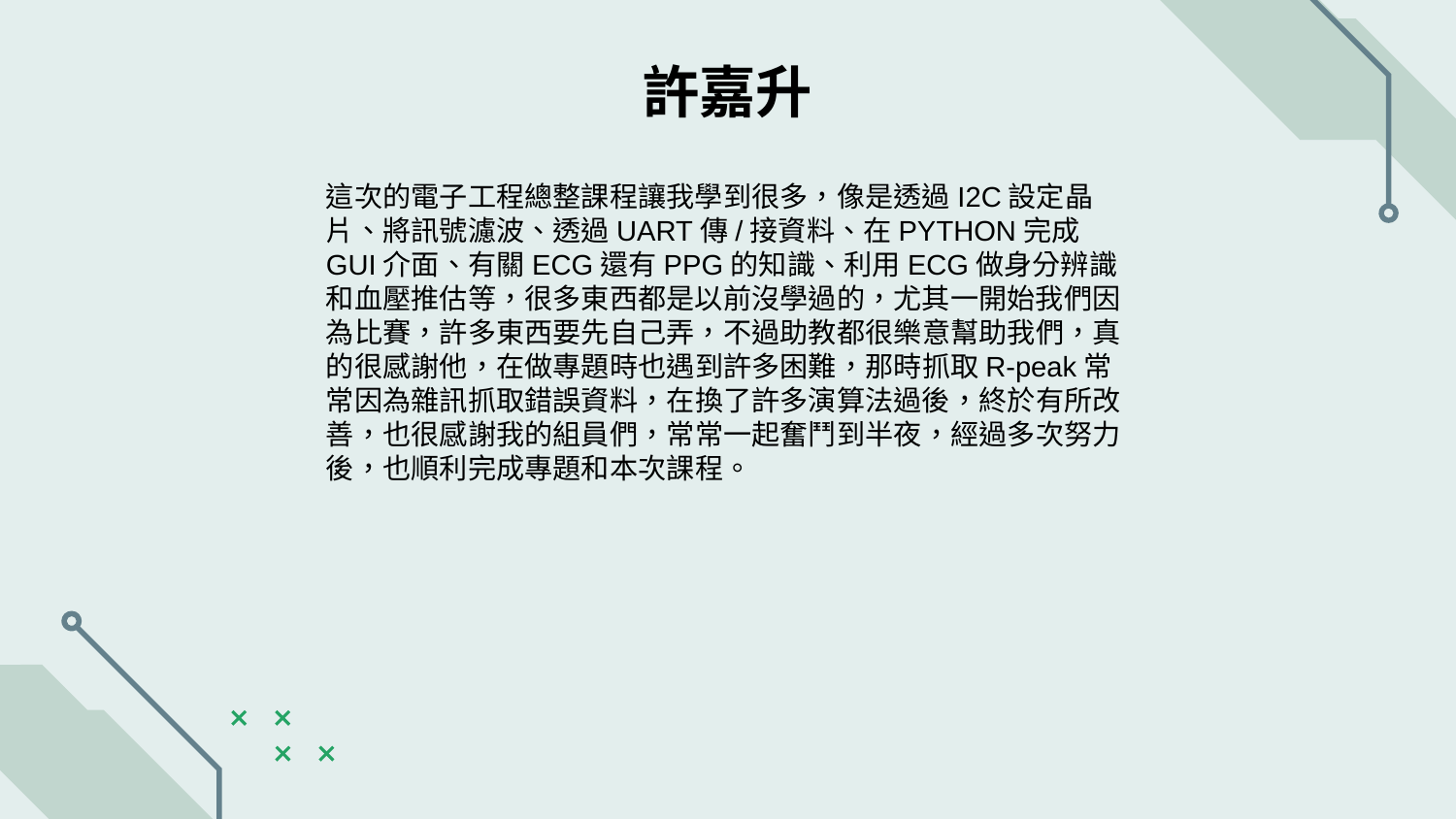

許嘉升
這次的電子工程總整課程讓我學到很多，像是透過I2C設定晶片、將訊號濾波、透過UART傳/接資料、在PYTHON完成GUI介面、有關ECG還有PPG的知識、利用ECG做身分辨識和血壓推估等，很多東西都是以前沒學過的，尤其一開始我們因為比賽，許多東西要先自己弄，不過助教都很樂意幫助我們，真的很感謝他，在做專題時也遇到許多困難，那時抓取R-peak常常因為雜訊抓取錯誤資料，在換了許多演算法過後，終於有所改善，也很感謝我的組員們，常常一起奮鬥到半夜，經過多次努力後，也順利完成專題和本次課程。